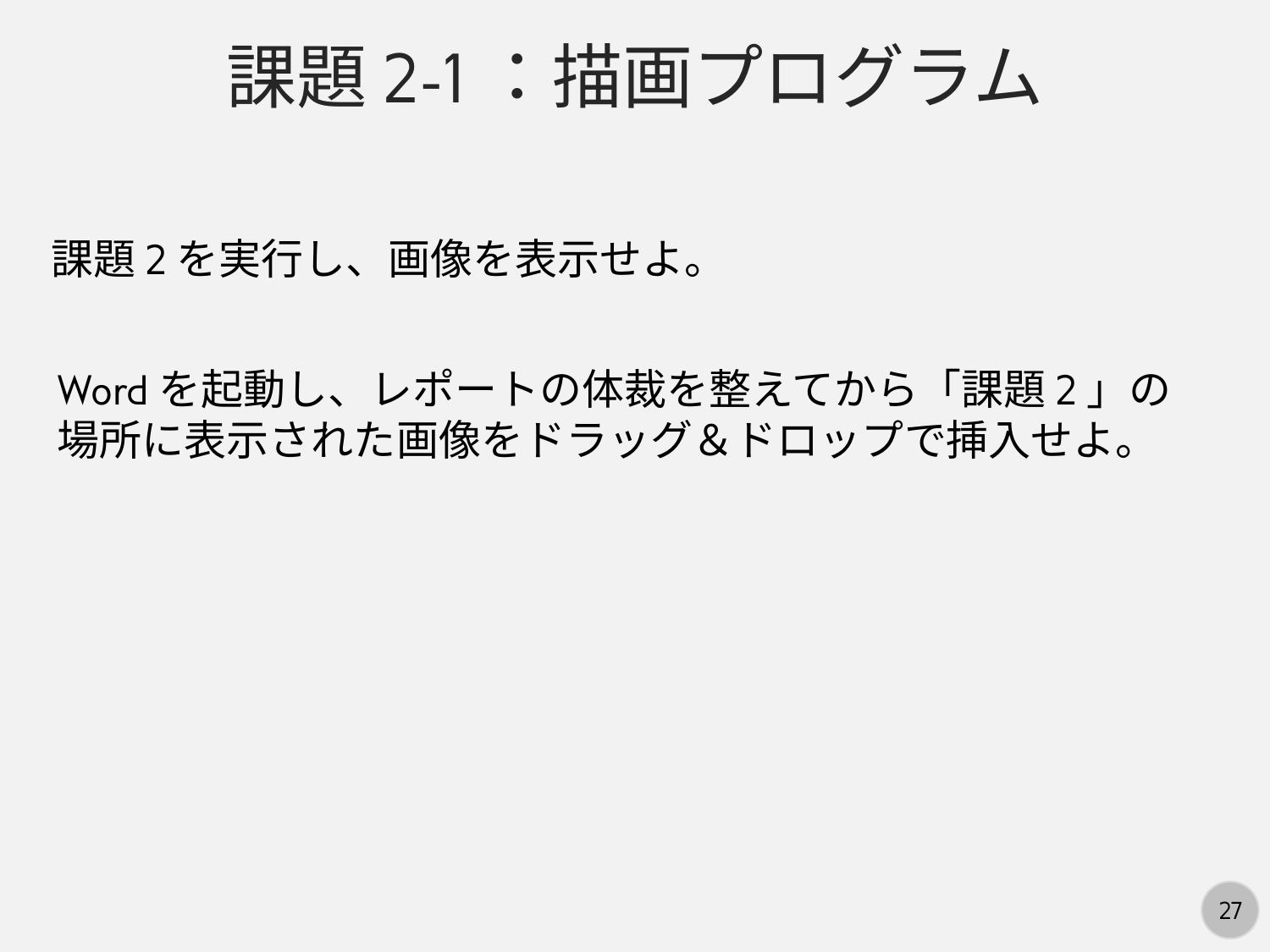

課題2-1：描画プログラム
課題2を実行し、画像を表示せよ。
Wordを起動し、レポートの体裁を整えてから「課題2」の場所に表示された画像をドラッグ＆ドロップで挿入せよ。